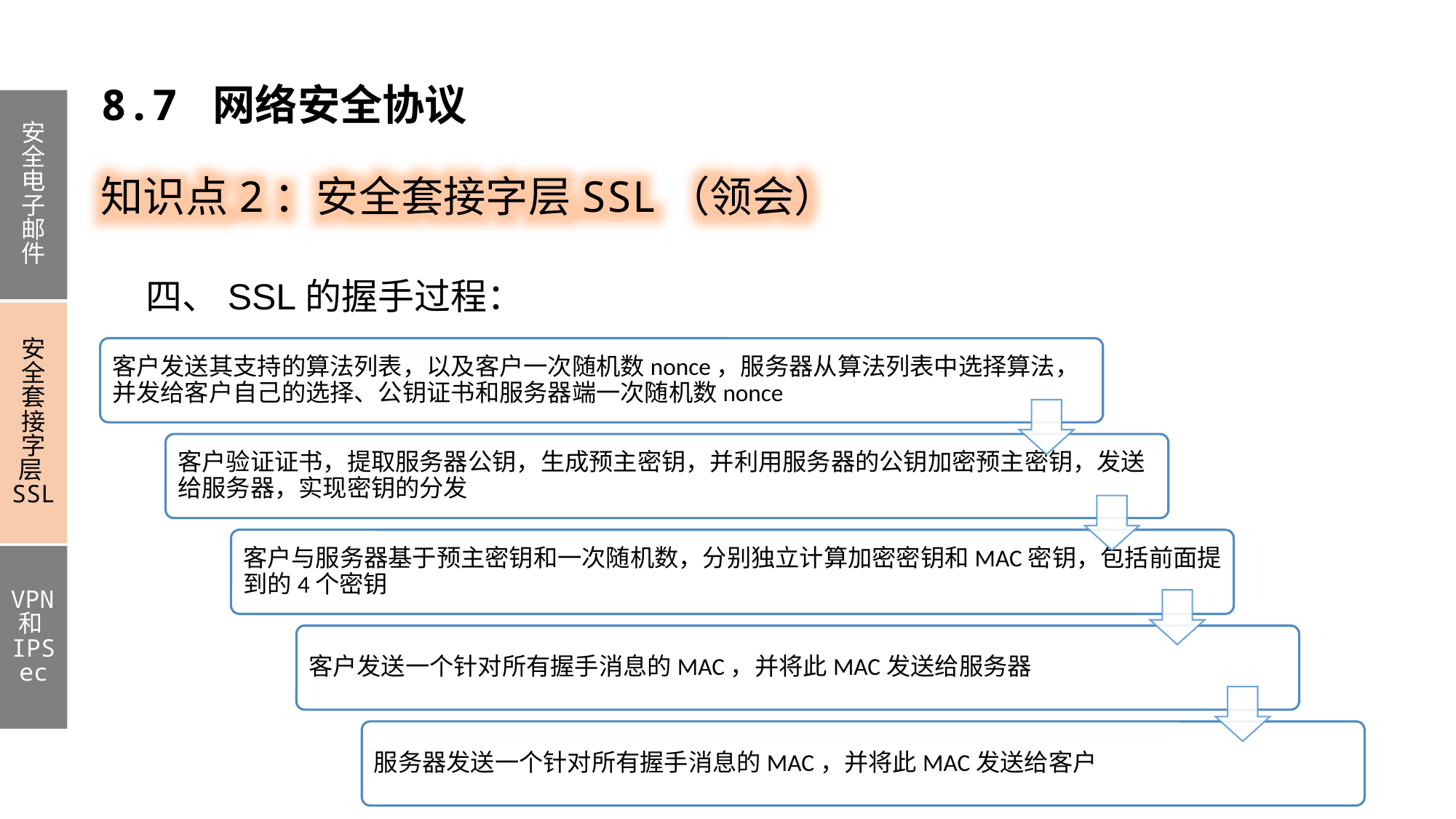

8.7 网络安全协议
安全电子邮件
安全套接字层SSL
VPN和IPSec
知识点2：安全套接字层SSL（领会）
四、SSL的握手过程：
客户发送其支持的算法列表，以及客户一次随机数nonce，服务器从算法列表中选择算法，并发给客户自己的选择、公钥证书和服务器端一次随机数nonce
客户验证证书，提取服务器公钥，生成预主密钥，并利用服务器的公钥加密预主密钥，发送给服务器，实现密钥的分发
客户与服务器基于预主密钥和一次随机数，分别独立计算加密密钥和MAC密钥，包括前面提到的4个密钥
客户发送一个针对所有握手消息的MAC，并将此MAC发送给服务器
服务器发送一个针对所有握手消息的MAC，并将此MAC发送给客户